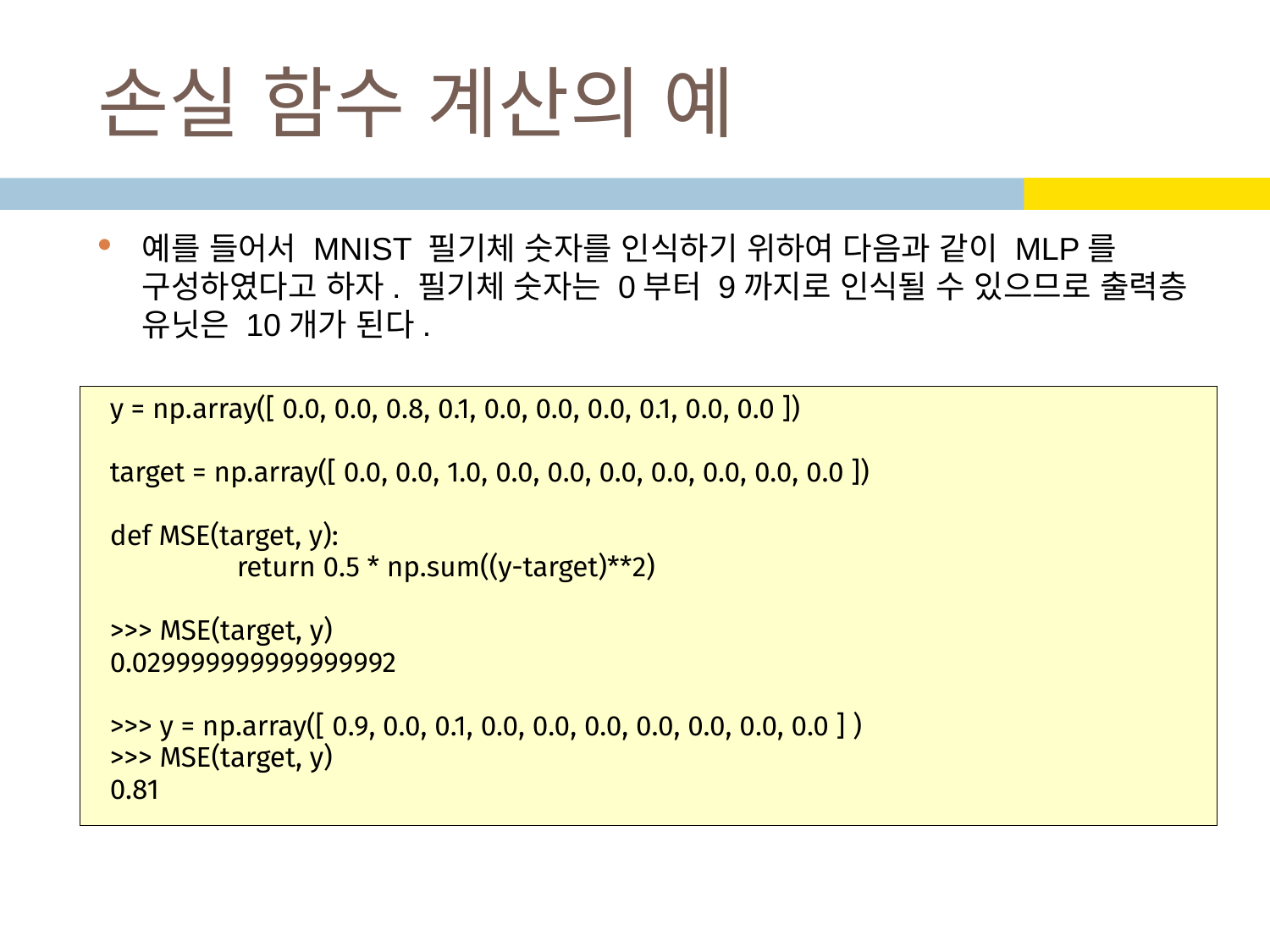

# 손실 함수 계산의 예
예를 들어서 MNIST 필기체 숫자를 인식하기 위하여 다음과 같이 MLP를 구성하였다고 하자. 필기체 숫자는 0부터 9까지로 인식될 수 있으므로 출력층 유닛은 10개가 된다.
y = np.array([ 0.0, 0.0, 0.8, 0.1, 0.0, 0.0, 0.0, 0.1, 0.0, 0.0 ])

target = np.array([ 0.0, 0.0, 1.0, 0.0, 0.0, 0.0, 0.0, 0.0, 0.0, 0.0 ])

def MSE(target, y):
	return 0.5 * np.sum((y-target)**2)

>>> MSE(target, y)
0.029999999999999992

>>> y = np.array([ 0.9, 0.0, 0.1, 0.0, 0.0, 0.0, 0.0, 0.0, 0.0, 0.0 ] )
>>> MSE(target, y)
0.81